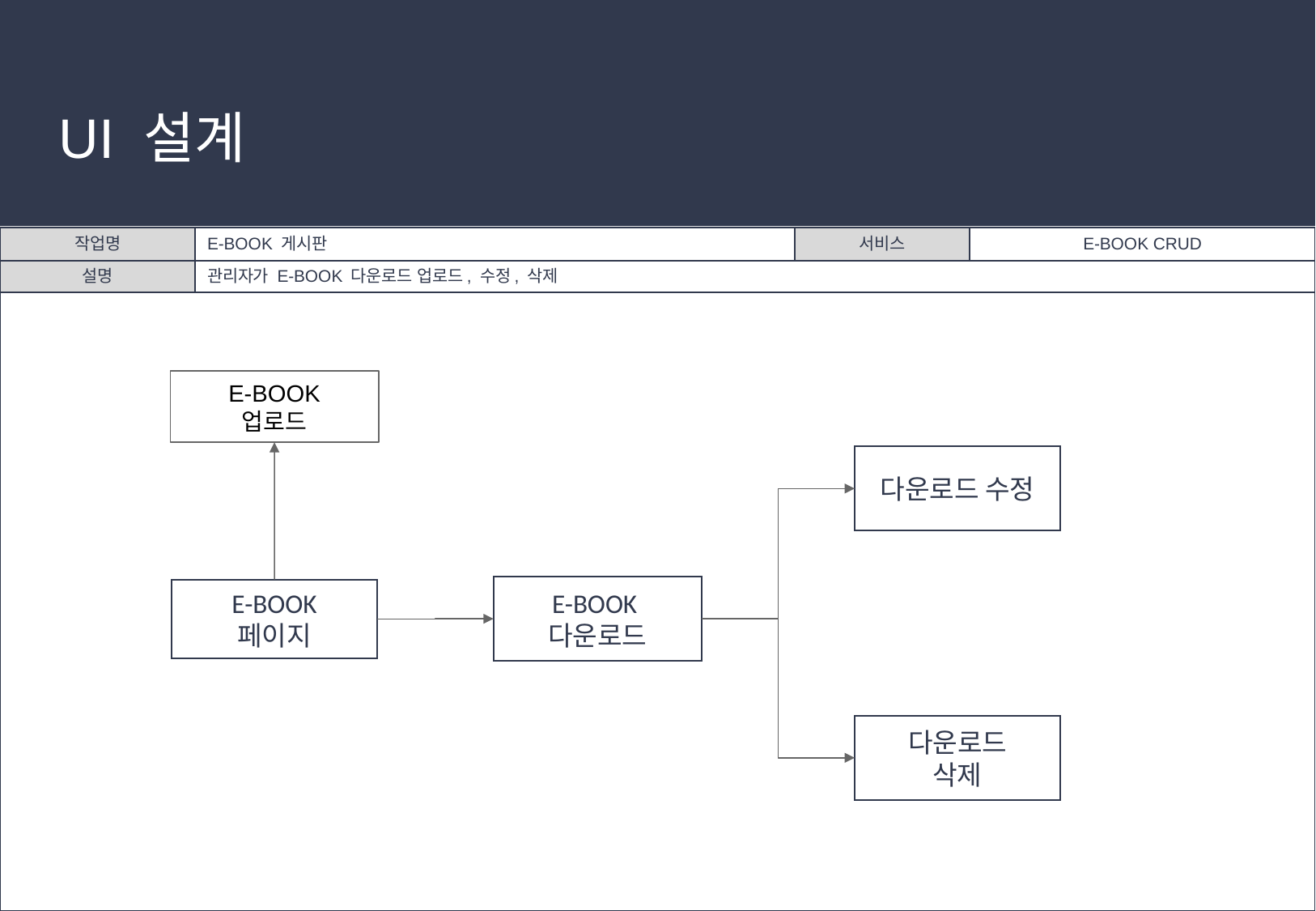

# UI 설계
| 작업명 | E-BOOK 게시판 | 서비스 | E-BOOK CRUD |
| --- | --- | --- | --- |
| 설명 | 관리자가 E-BOOK 다운로드 업로드, 수정, 삭제 |  |  |
|  |  |  |  |
E-BOOK
업로드
다운로드 수정
E-BOOK
다운로드
E-BOOK
페이지
다운로드
삭제